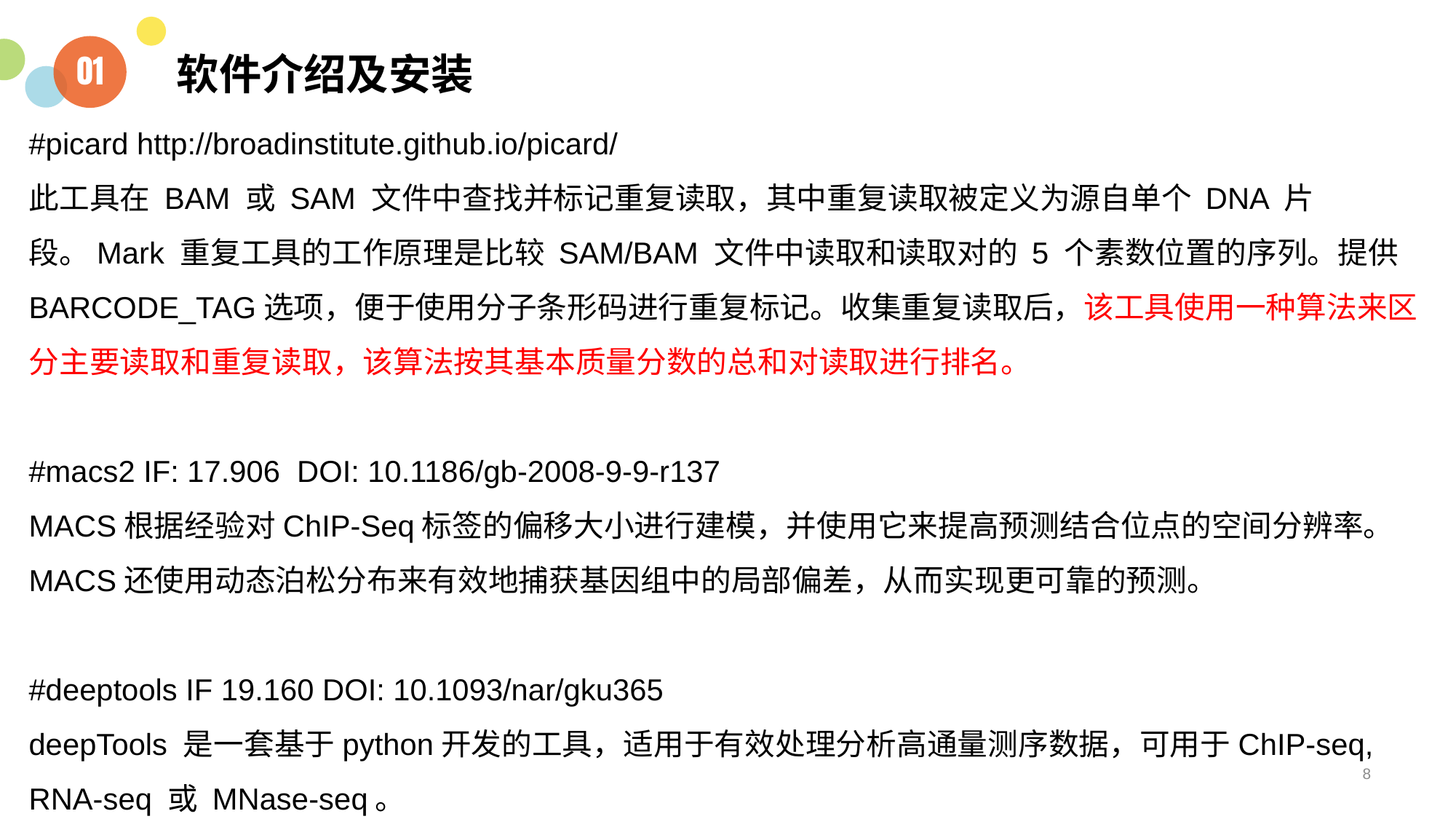

软件介绍及安装
01

#picard http://broadinstitute.github.io/picard/
此工具在 BAM 或 SAM 文件中查找并标记重复读取，其中重复读取被定义为源自单个 DNA 片段。Mark 重复工具的工作原理是比较 SAM/BAM 文件中读取和读取对的 5 个素数位置的序列。提供BARCODE_TAG选项，便于使用分子条形码进行重复标记。收集重复读取后，该工具使用一种算法来区分主要读取和重复读取，该算法按其基本质量分数的总和对读取进行排名。

#macs2 IF: 17.906  DOI: 10.1186/gb-2008-9-9-r137
MACS根据经验对ChIP-Seq标签的偏移大小进行建模，并使用它来提高预测结合位点的空间分辨率。MACS还使用动态泊松分布来有效地捕获基因组中的局部偏差，从而实现更可靠的预测。

#deeptools IF 19.160 DOI: 10.1093/nar/gku365
deepTools 是一套基于python开发的工具，适用于有效处理分析高通量测序数据，可用于ChIP-seq, RNA-seq 或 MNase-seq。

8